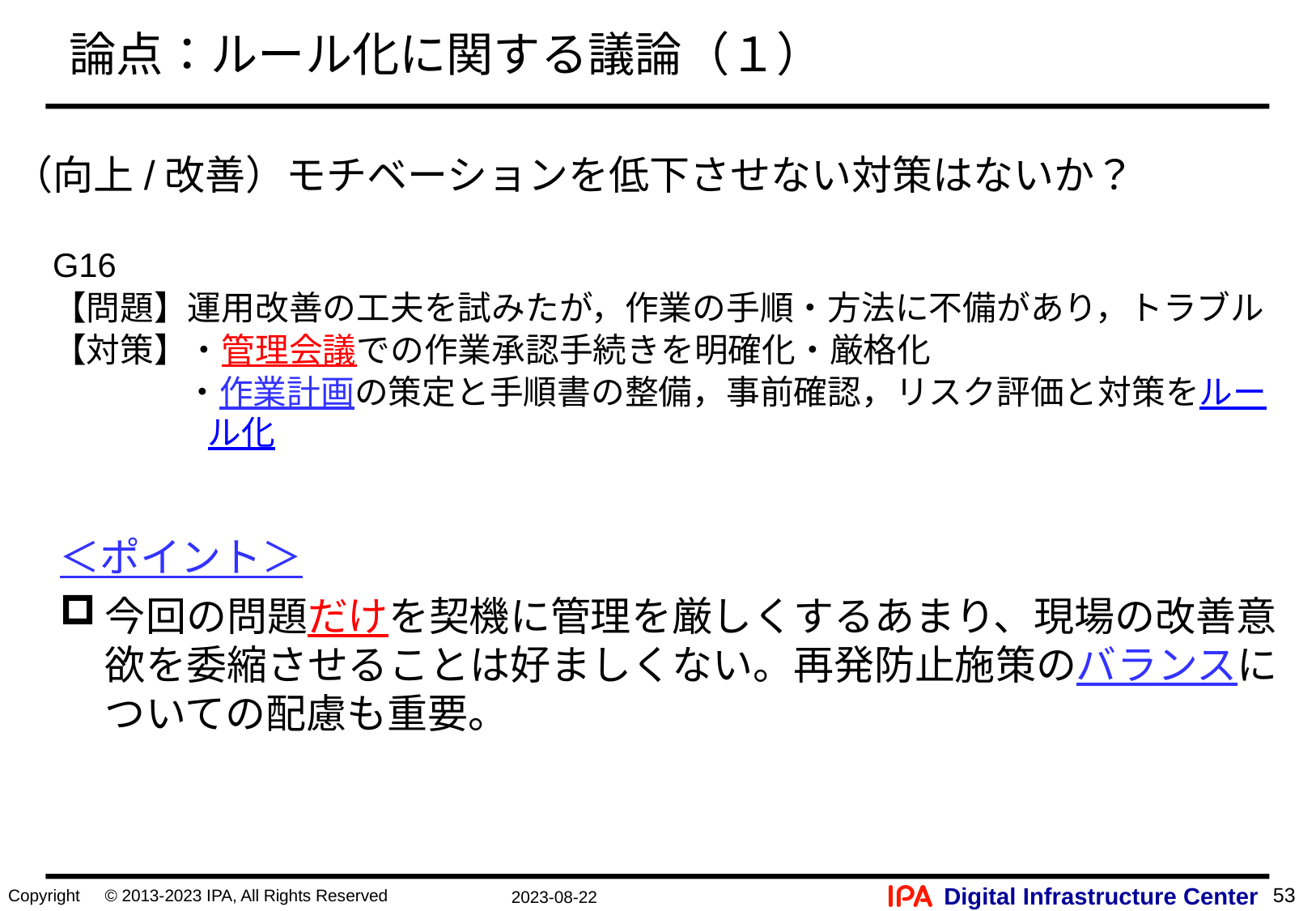

# 論点：ルール化に関する議論（１）
（向上/改善）モチベーションを低下させない対策はないか？

G16
【問題】運用改善の工夫を試みたが，作業の手順・方法に不備があり，トラブル
【対策】・管理会議での作業承認手続きを明確化・厳格化
  ・作業計画の策定と手順書の整備，事前確認，リスク評価と対策をルール化
＜ポイント＞
今回の問題だけを契機に管理を厳しくするあまり、現場の改善意欲を委縮させることは好ましくない。再発防止施策のバランスについての配慮も重要。